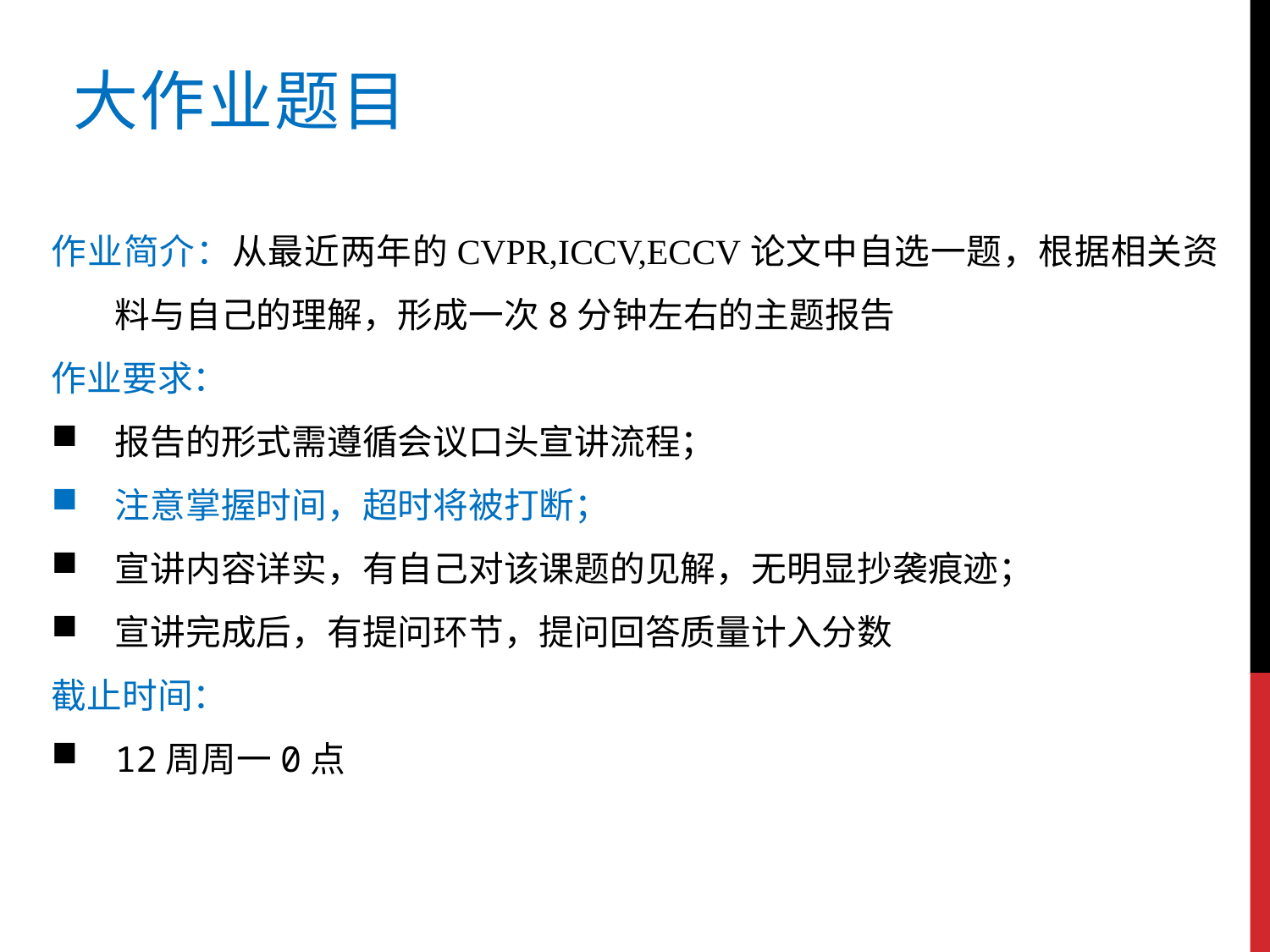

大作业题目
作业简介：从最近两年的CVPR,ICCV,ECCV论文中自选一题，根据相关资料与自己的理解，形成一次8分钟左右的主题报告
作业要求：
报告的形式需遵循会议口头宣讲流程；
注意掌握时间，超时将被打断；
宣讲内容详实，有自己对该课题的见解，无明显抄袭痕迹；
宣讲完成后，有提问环节，提问回答质量计入分数
截止时间：
12周周一0点